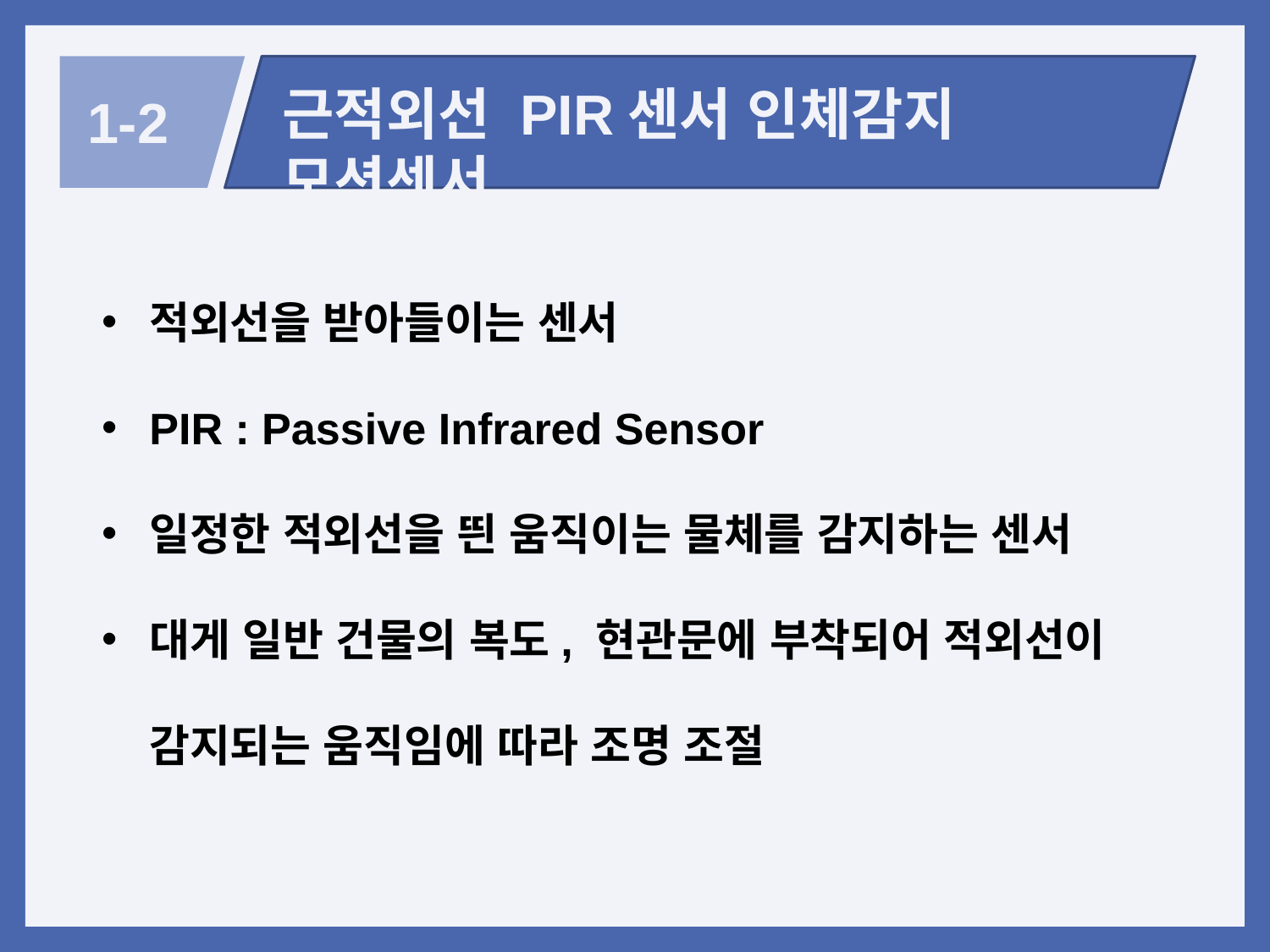

근적외선 PIR센서 인체감지 모션센서
1-2
적외선을 받아들이는 센서
PIR : Passive Infrared Sensor
일정한 적외선을 띈 움직이는 물체를 감지하는 센서
대게 일반 건물의 복도, 현관문에 부착되어 적외선이 감지되는 움직임에 따라 조명 조절